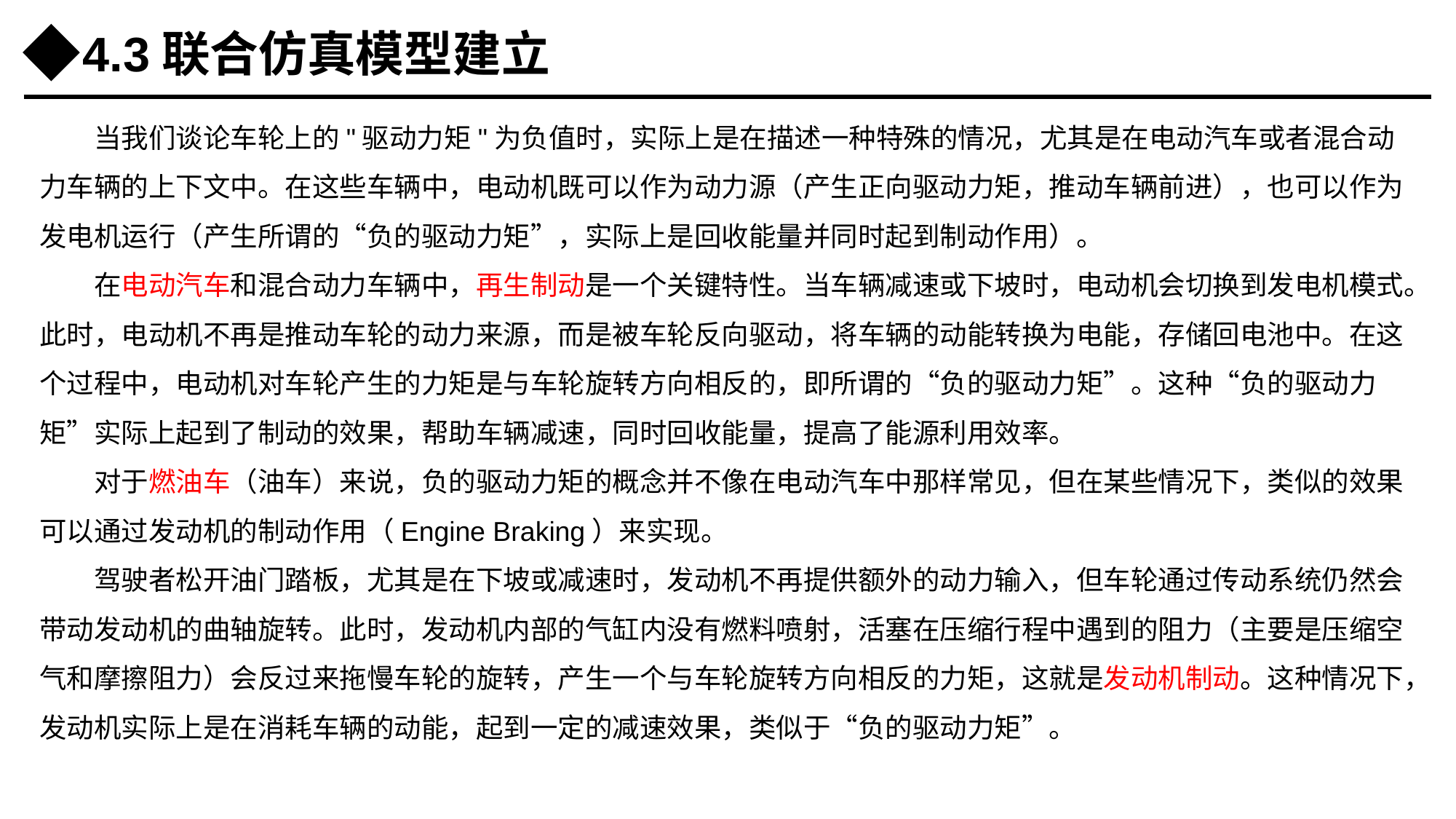

4.3联合仿真模型建立

当我们谈论车轮上的"驱动力矩"为负值时，实际上是在描述一种特殊的情况，尤其是在电动汽车或者混合动力车辆的上下文中。在这些车辆中，电动机既可以作为动力源（产生正向驱动力矩，推动车辆前进），也可以作为发电机运行（产生所谓的“负的驱动力矩”，实际上是回收能量并同时起到制动作用）。
在电动汽车和混合动力车辆中，再生制动是一个关键特性。当车辆减速或下坡时，电动机会切换到发电机模式。此时，电动机不再是推动车轮的动力来源，而是被车轮反向驱动，将车辆的动能转换为电能，存储回电池中。在这个过程中，电动机对车轮产生的力矩是与车轮旋转方向相反的，即所谓的“负的驱动力矩”。这种“负的驱动力矩”实际上起到了制动的效果，帮助车辆减速，同时回收能量，提高了能源利用效率。
对于燃油车（油车）来说，负的驱动力矩的概念并不像在电动汽车中那样常见，但在某些情况下，类似的效果可以通过发动机的制动作用（Engine Braking）来实现。
驾驶者松开油门踏板，尤其是在下坡或减速时，发动机不再提供额外的动力输入，但车轮通过传动系统仍然会带动发动机的曲轴旋转。此时，发动机内部的气缸内没有燃料喷射，活塞在压缩行程中遇到的阻力（主要是压缩空气和摩擦阻力）会反过来拖慢车轮的旋转，产生一个与车轮旋转方向相反的力矩，这就是发动机制动。这种情况下，发动机实际上是在消耗车辆的动能，起到一定的减速效果，类似于“负的驱动力矩”。